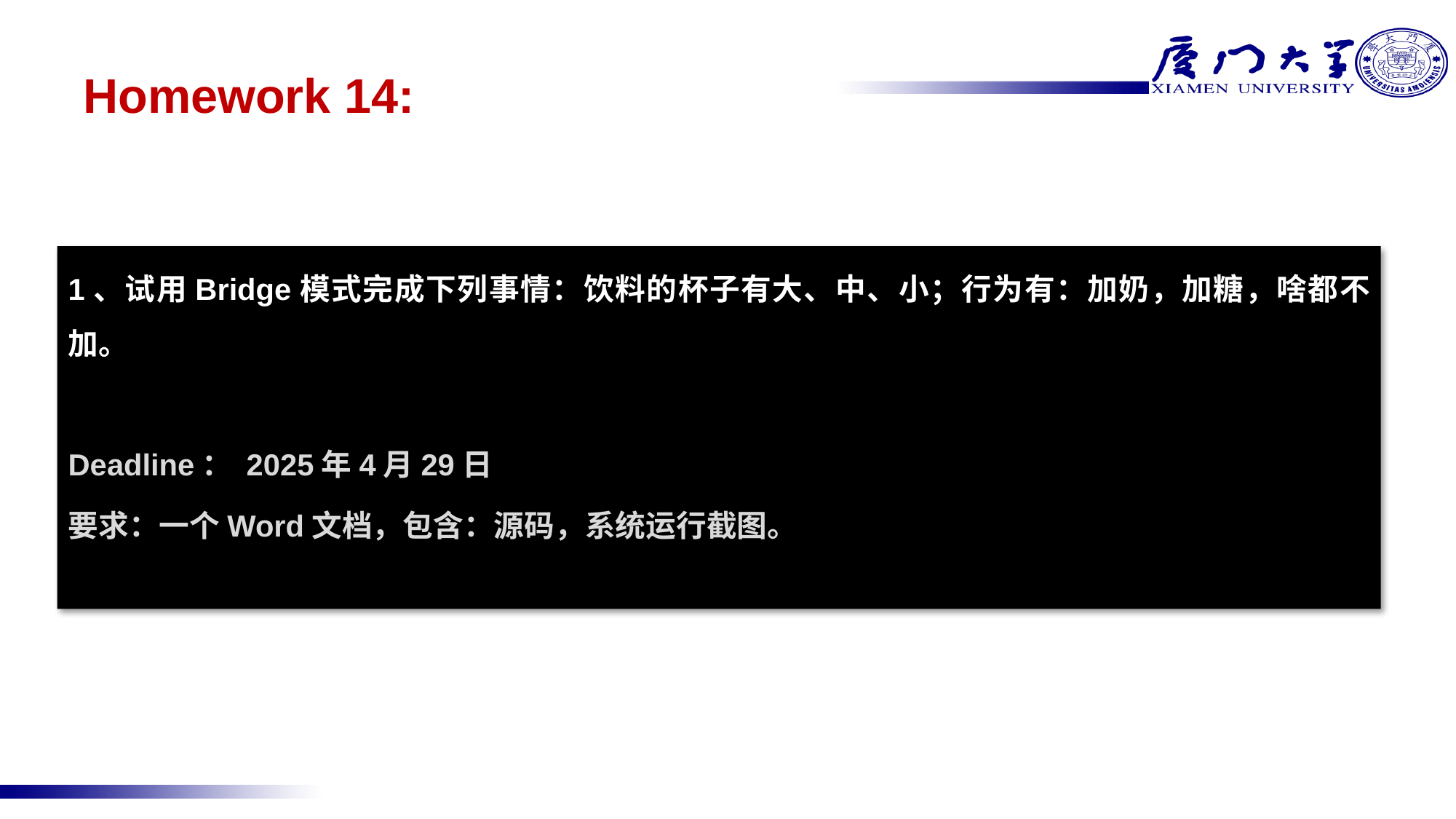

# Homework 14:
1、试用Bridge模式完成下列事情：饮料的杯子有大、中、小；行为有：加奶，加糖，啥都不加。

Deadline： 2025年4月29日
要求：一个Word文档，包含：源码，系统运行截图。